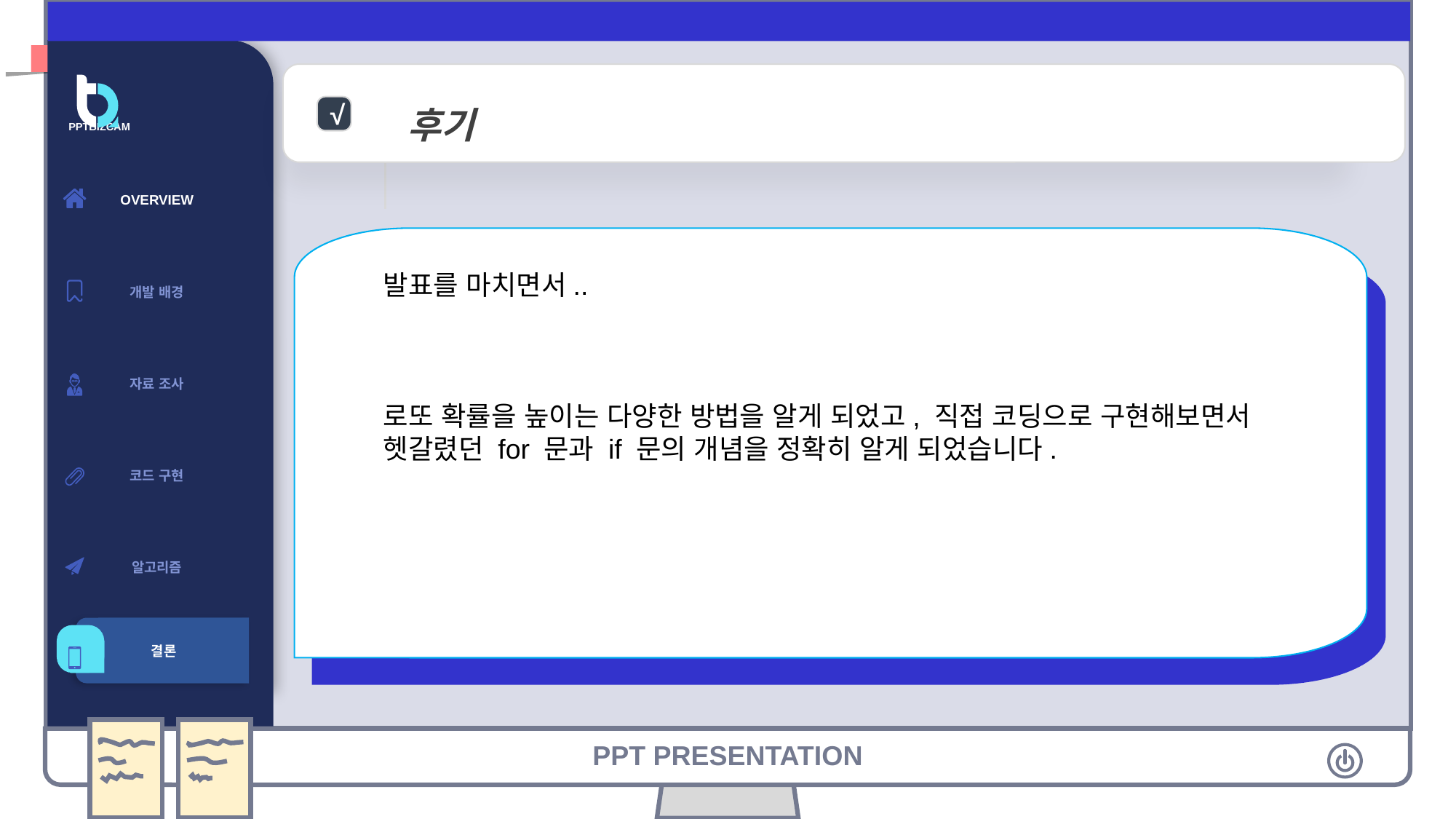

후기

√
PPTBIZCAM
| OVERVIEW |
| --- |
| 개발 배경 |
| 자료 조사 |
| 코드 구현 |
| 알고리즘 |
| 결론 |

발표를 마치면서..

로또 확률을 높이는 다양한 방법을 알게 되었고, 직접 코딩으로 구현해보면서 헷갈렸던 for 문과 if 문의 개념을 정확히 알게 되었습니다.

결론

PPT PRESENTATION